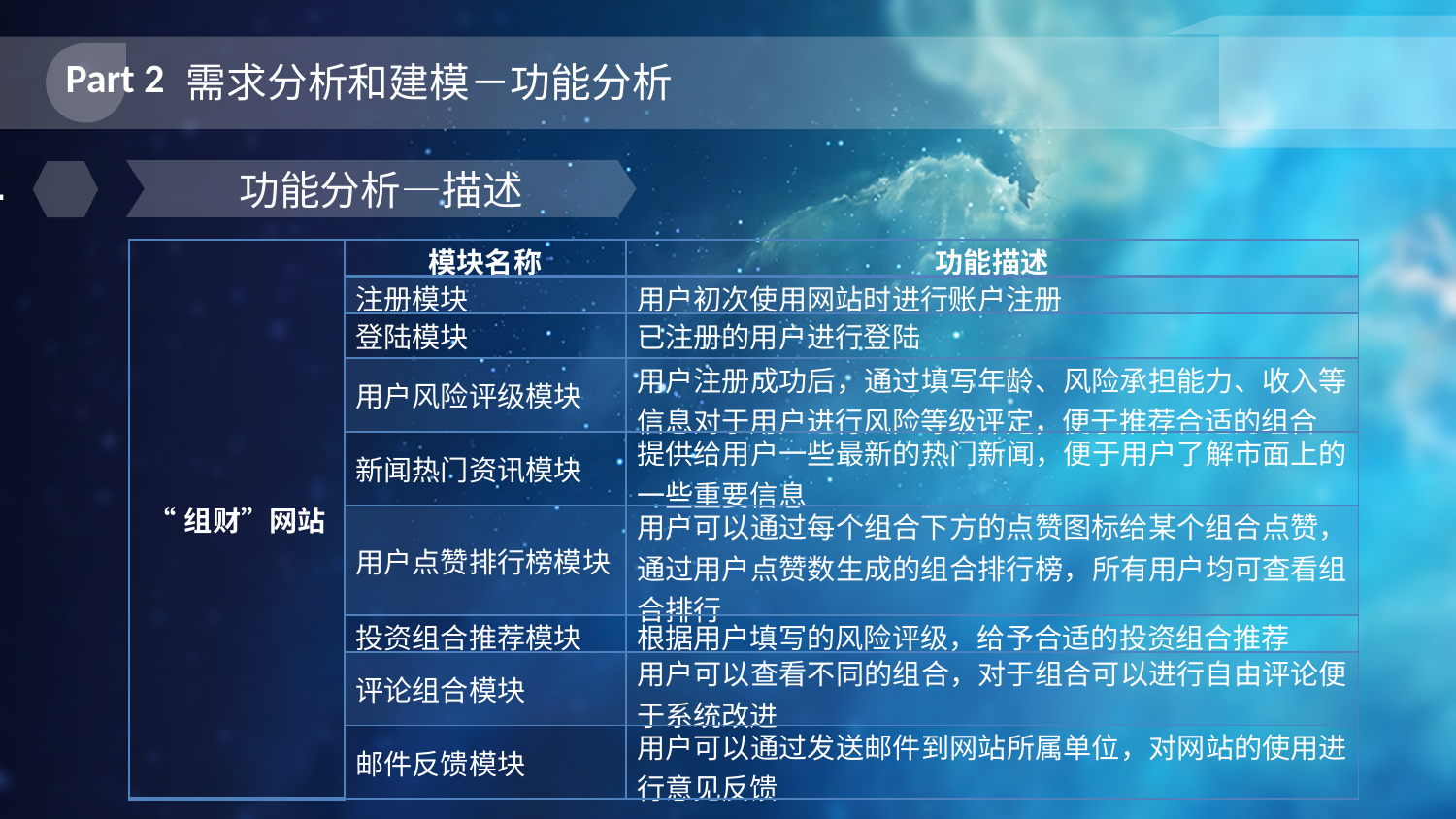

Part 2
需求分析和建模－功能分析
b.

功能分析—描述
| “组财”网站 | 模块名称 | 功能描述 |
| --- | --- | --- |
|  | 注册模块 | 用户初次使用网站时进行账户注册 |
|  | 登陆模块 | 已注册的用户进行登陆 |
|  | 用户风险评级模块 | 用户注册成功后，通过填写年龄、风险承担能力、收入等信息对于用户进行风险等级评定，便于推荐合适的组合 |
|  | 新闻热门资讯模块 | 提供给用户一些最新的热门新闻，便于用户了解市面上的一些重要信息 |
|  | 用户点赞排行榜模块 | 用户可以通过每个组合下方的点赞图标给某个组合点赞，通过用户点赞数生成的组合排行榜，所有用户均可查看组合排行 |
|  | 投资组合推荐模块 | 根据用户填写的风险评级，给予合适的投资组合推荐 |
|  | 评论组合模块 | 用户可以查看不同的组合，对于组合可以进行自由评论便于系统改进 |
|  | 邮件反馈模块 | 用户可以通过发送邮件到网站所属单位，对网站的使用进行意见反馈 |